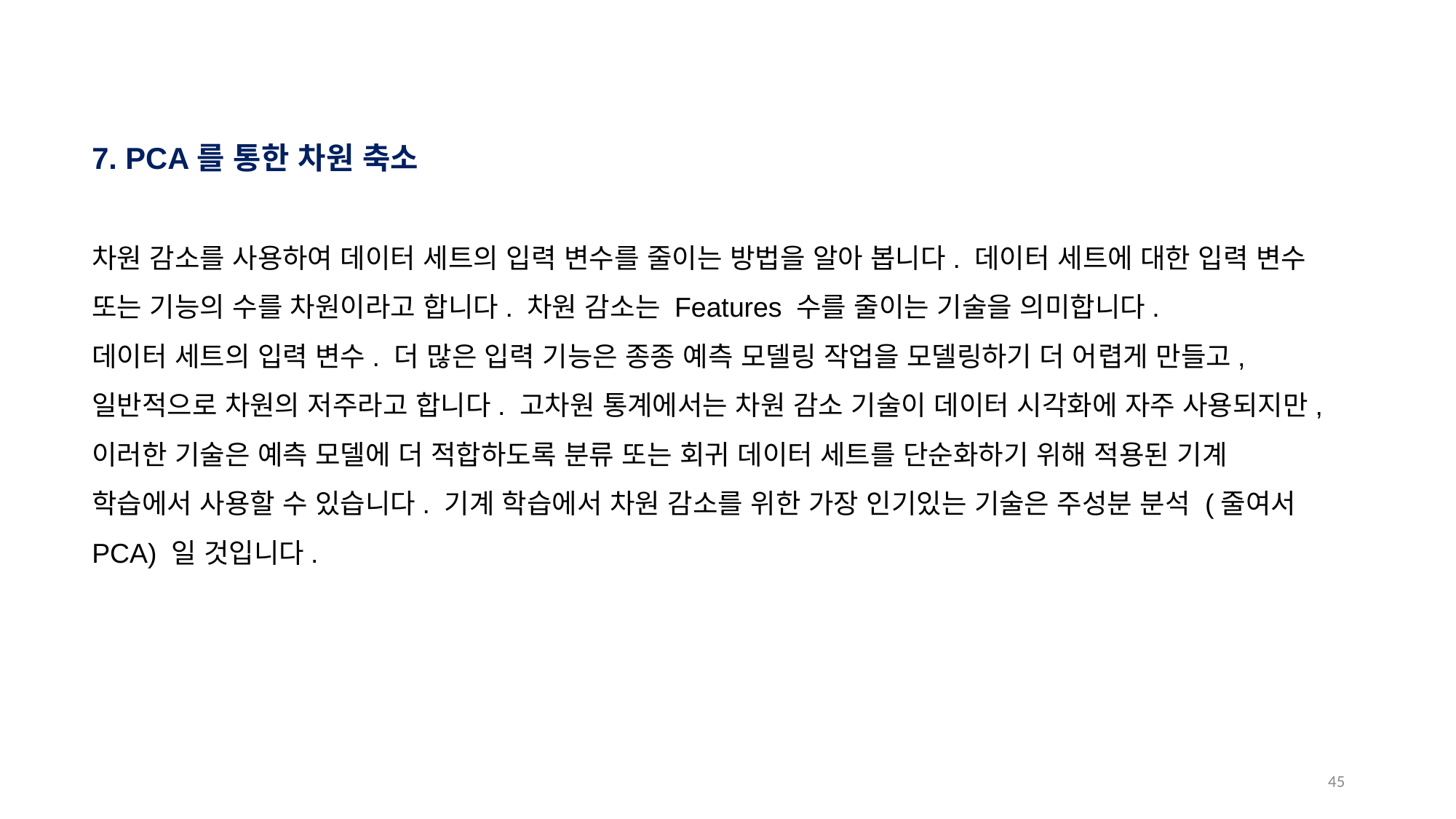

7. PCA를 통한 차원 축소
차원 감소를 사용하여 데이터 세트의 입력 변수를 줄이는 방법을 알아 봅니다. 데이터 세트에 대한 입력 변수 또는 기능의 수를 차원이라고 합니다. 차원 감소는 Features 수를 줄이는 기술을 의미합니다.
데이터 세트의 입력 변수. 더 많은 입력 기능은 종종 예측 모델링 작업을 모델링하기 더 어렵게 만들고, 일반적으로 차원의 저주라고 합니다. 고차원 통계에서는 차원 감소 기술이 데이터 시각화에 자주 사용되지만, 이러한 기술은 예측 모델에 더 적합하도록 분류 또는 회귀 데이터 세트를 단순화하기 위해 적용된 기계 학습에서 사용할 수 있습니다. 기계 학습에서 차원 감소를 위한 가장 인기있는 기술은 주성분 분석 (줄여서 PCA) 일 것입니다.
45